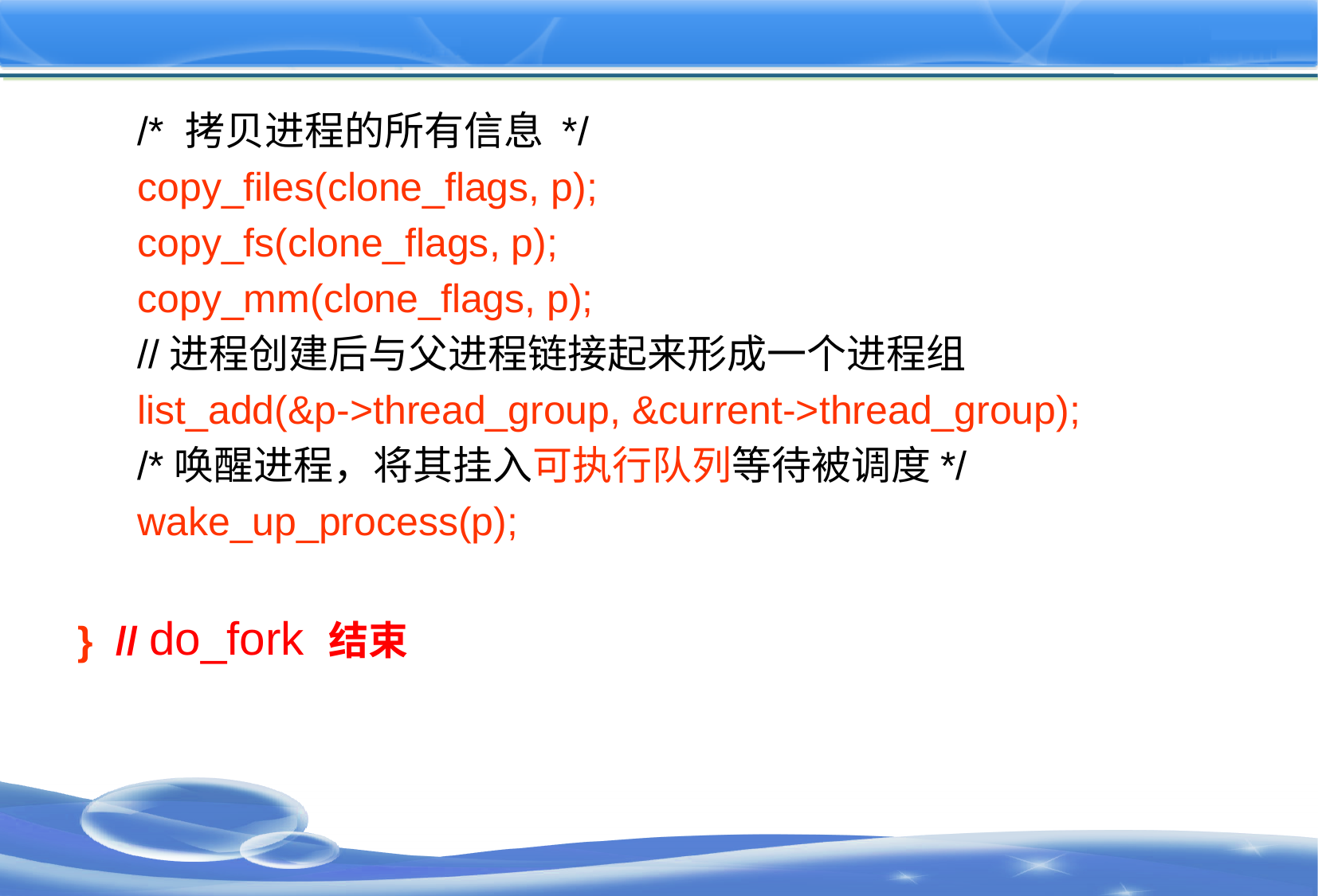

#
/* 拷贝进程的所有信息 */
copy_files(clone_flags, p);
copy_fs(clone_flags, p);
copy_mm(clone_flags, p);
//进程创建后与父进程链接起来形成一个进程组
list_add(&p->thread_group, &current->thread_group);
/*唤醒进程，将其挂入可执行队列等待被调度*/
wake_up_process(p);

}  // do_fork 结束